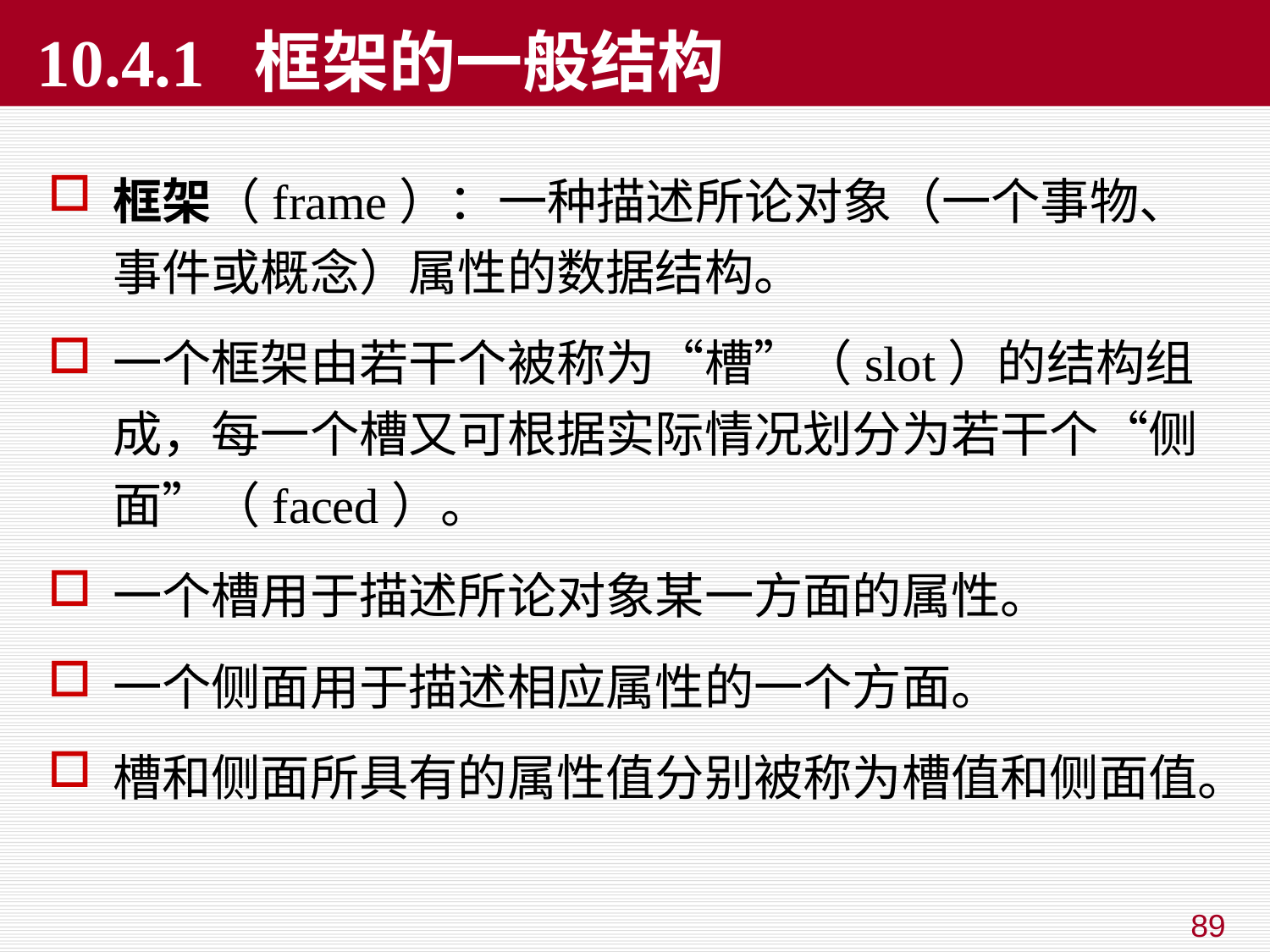

# 10.4.1  框架的一般结构
框架（frame）：一种描述所论对象（一个事物、事件或概念）属性的数据结构。
一个框架由若干个被称为“槽”（slot）的结构组成，每一个槽又可根据实际情况划分为若干个“侧面”（faced）。
一个槽用于描述所论对象某一方面的属性。
一个侧面用于描述相应属性的一个方面。
槽和侧面所具有的属性值分别被称为槽值和侧面值。
89